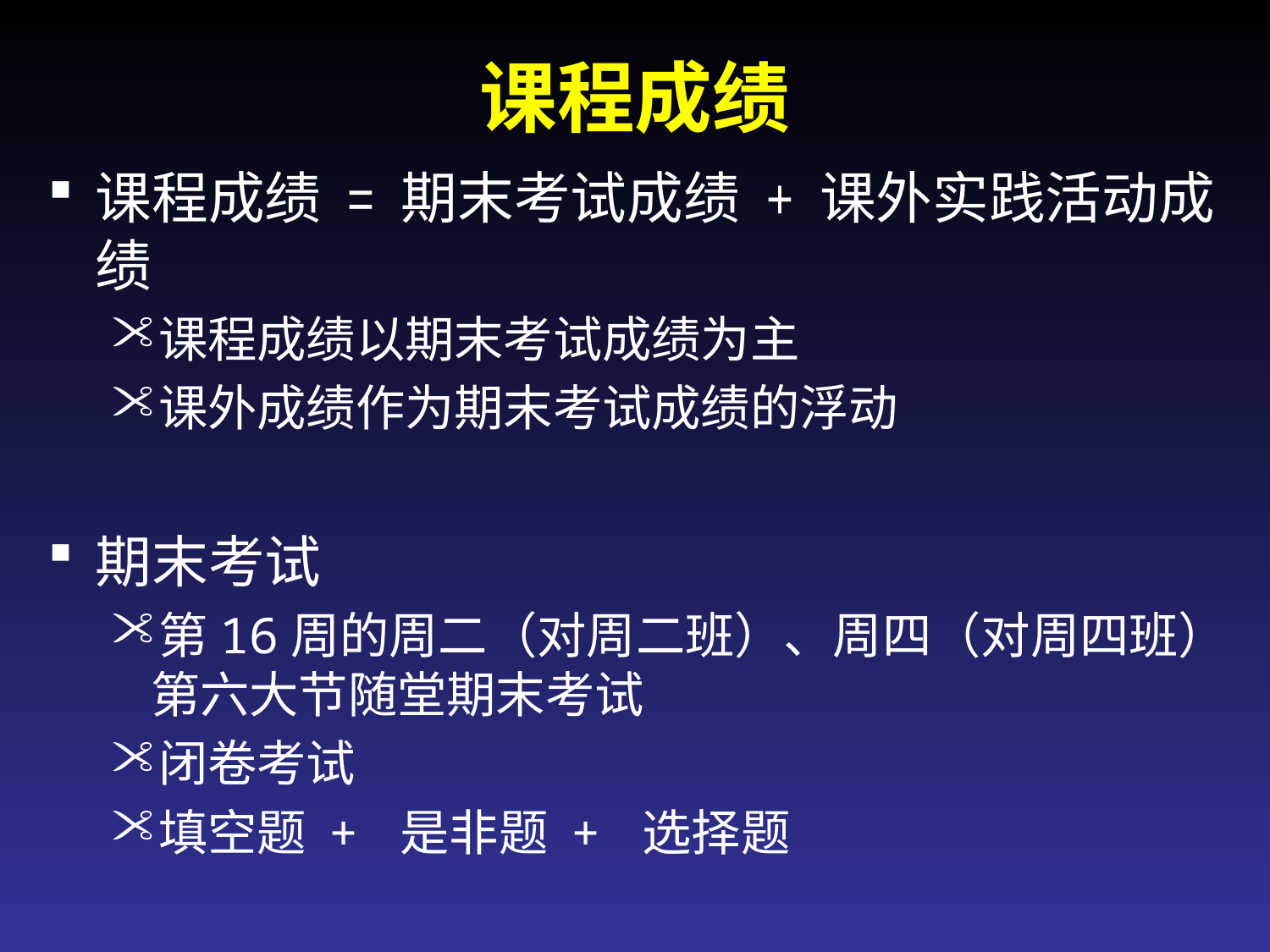

课程成绩
课程成绩 = 期末考试成绩 + 课外实践活动成绩
课程成绩以期末考试成绩为主
课外成绩作为期末考试成绩的浮动

期末考试
第16周的周二（对周二班）、周四（对周四班）第六大节随堂期末考试
闭卷考试
填空题 + 是非题 + 选择题